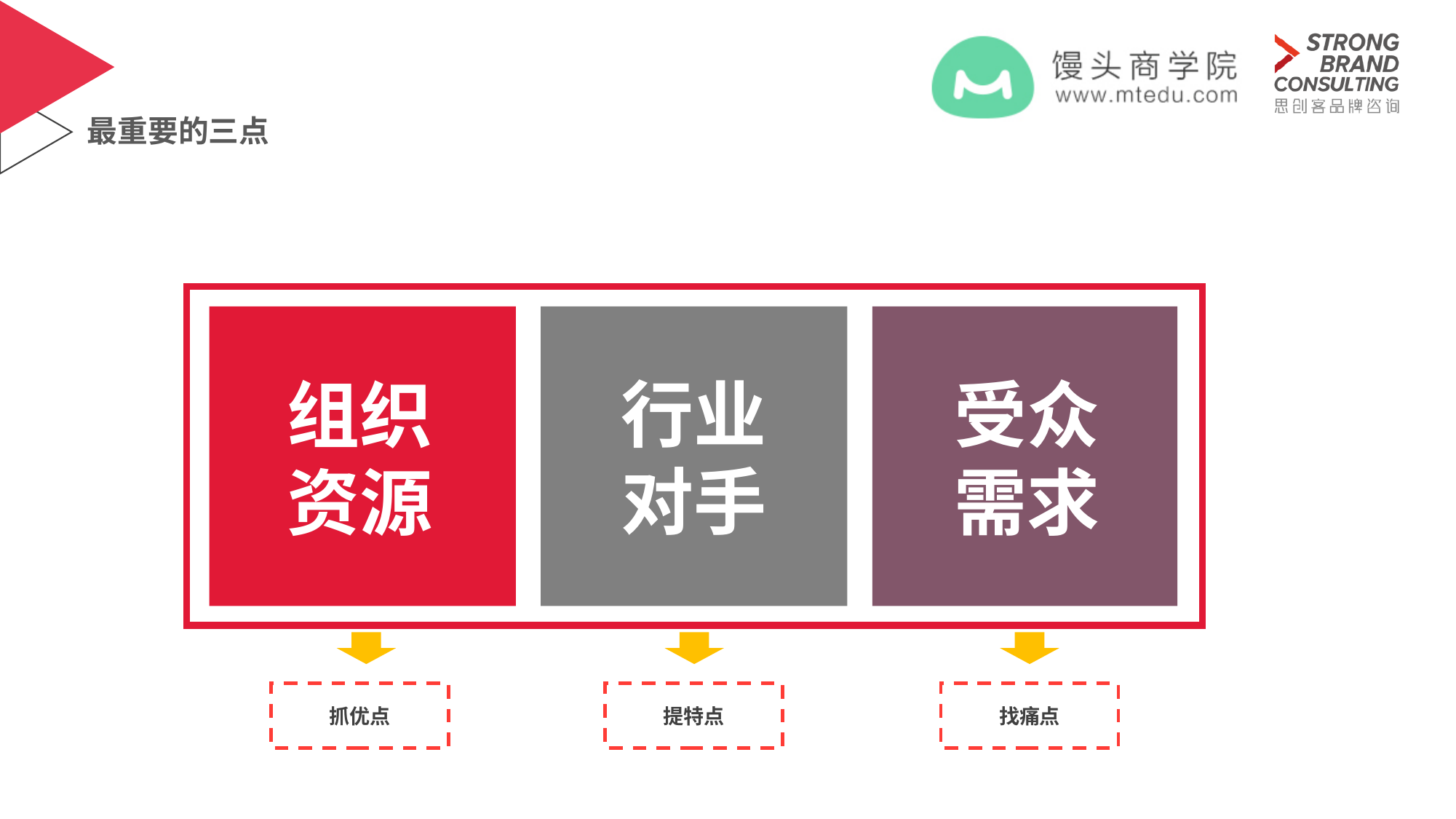

最重要的三点

行业
对手

组织资源
受众需求

抓优点
提特点
找痛点